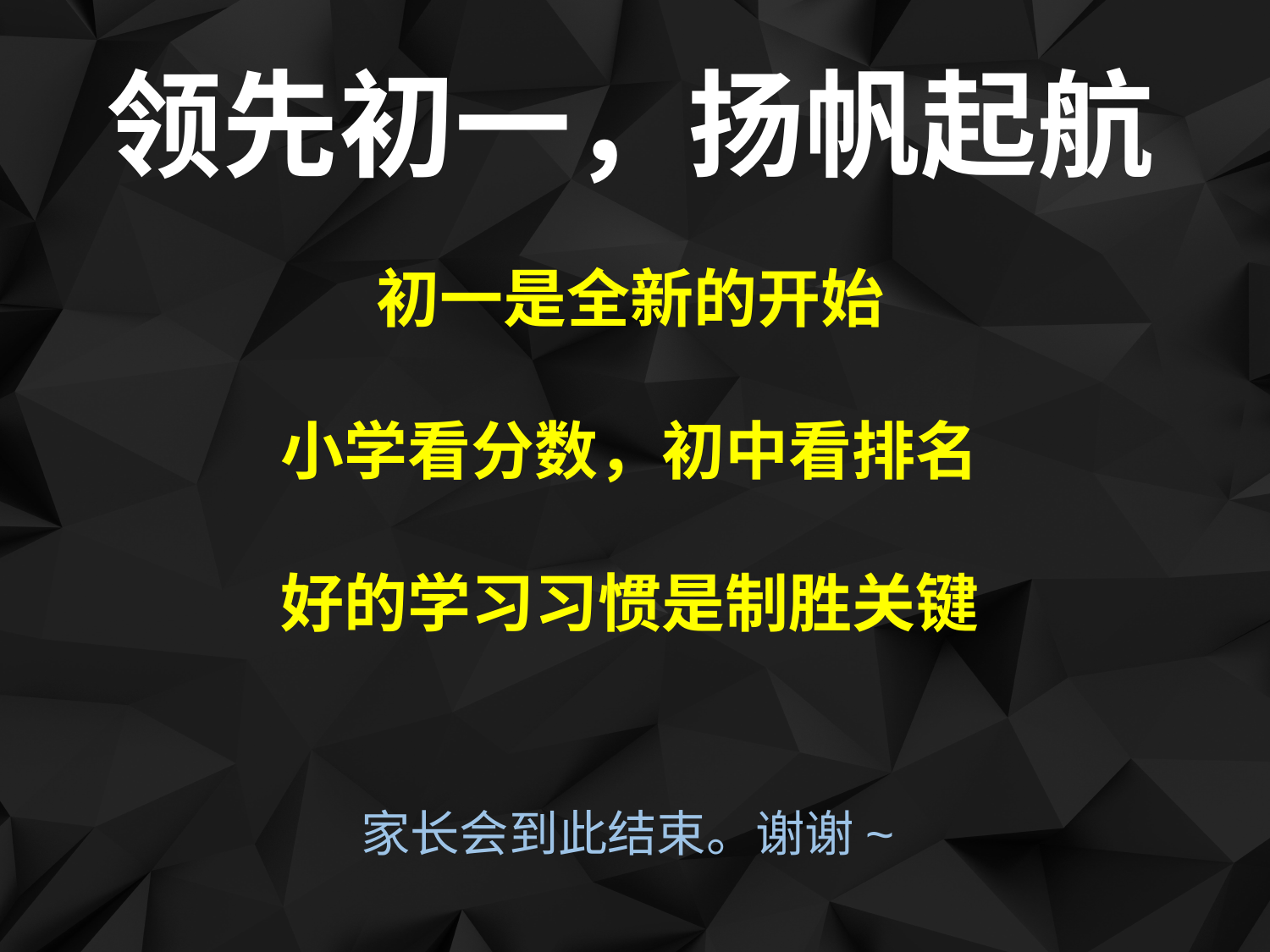

领先初一，扬帆起航
初一是全新的开始

小学看分数，初中看排名

好的学习习惯是制胜关键
家长会到此结束。谢谢~